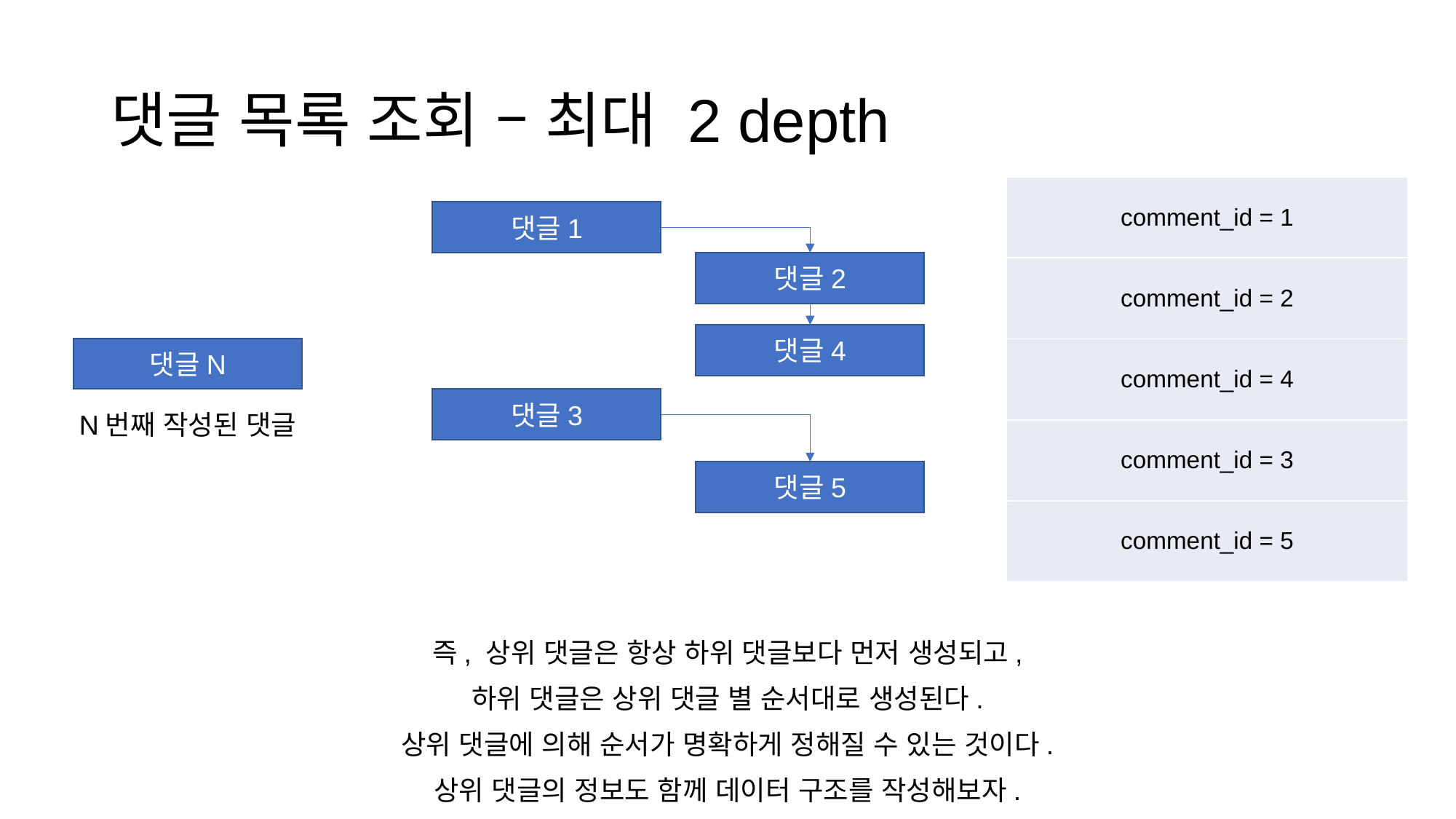

# 댓글 목록 조회 – 최대 2 depth
| comment\_id = 1 |
| --- |
| comment\_id = 2 |
| comment\_id = 4 |
| comment\_id = 3 |
| comment\_id = 5 |
댓글1
댓글2
댓글4
댓글N
댓글3
N번째 작성된 댓글
댓글5
즉, 상위 댓글은 항상 하위 댓글보다 먼저 생성되고,
하위 댓글은 상위 댓글 별 순서대로 생성된다.
상위 댓글에 의해 순서가 명확하게 정해질 수 있는 것이다.
상위 댓글의 정보도 함께 데이터 구조를 작성해보자.